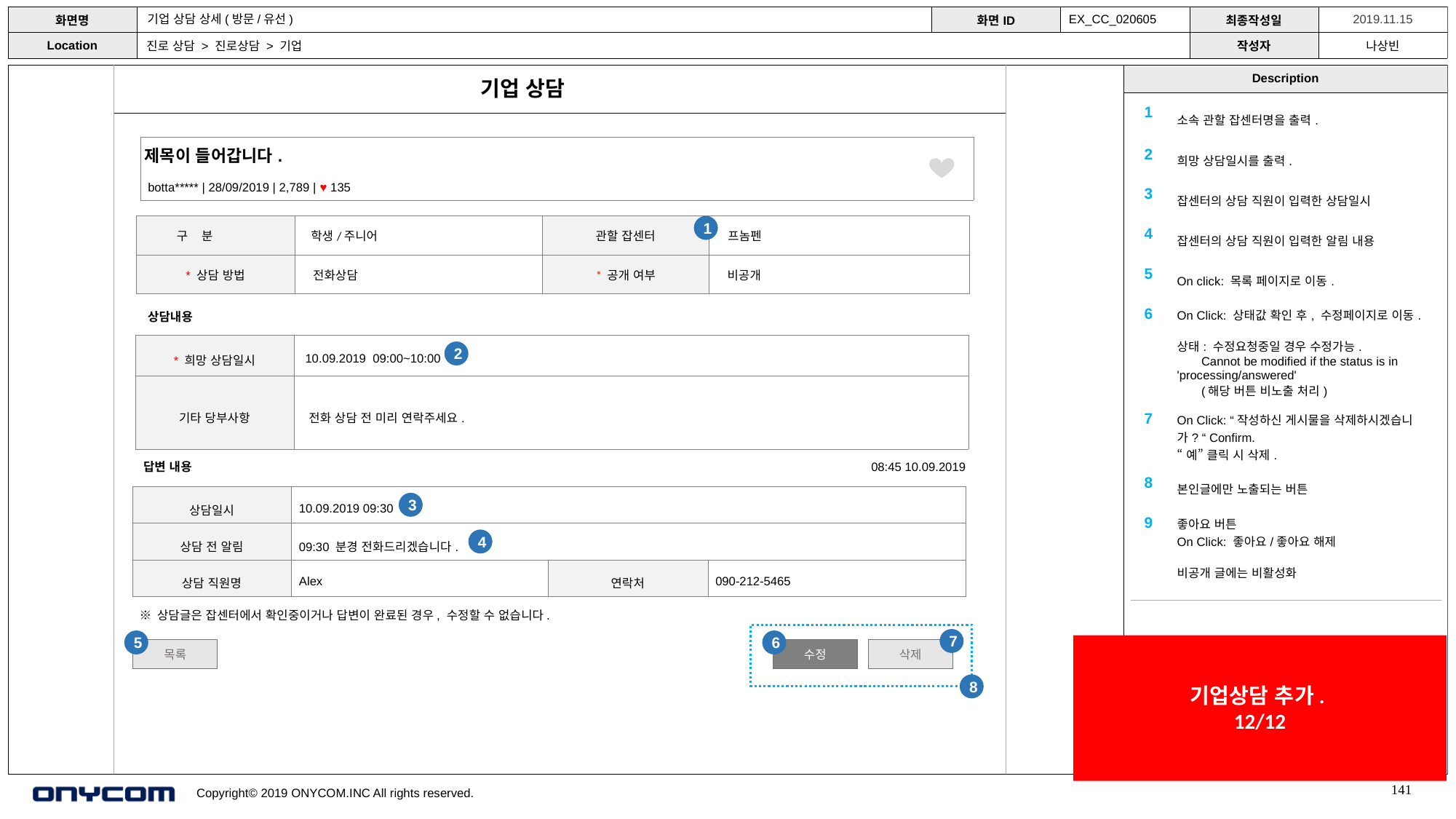

기업 상담 상세(방문/유선)
EX_CC_020605
진로 상담 > 진로상담 > 기업
기업 상담
| 1 | 소속 관할 잡센터명을 출력. |
| --- | --- |
| 2 | 희망 상담일시를 출력. |
| 3 | 잡센터의 상담 직원이 입력한 상담일시 |
| 4 | 잡센터의 상담 직원이 입력한 알림 내용 |
| 5 | On click: 목록 페이지로 이동. |
| 6 | On Click: 상태값 확인 후, 수정페이지로 이동. 상태: 수정요청중일 경우 수정가능. Cannot be modified if the status is in 'processing/answered' (해당 버튼 비노출 처리) |
| 7 | On Click: “작성하신 게시물을 삭제하시겠습니가? “ Confirm. “예” 클릭 시 삭제. |
| 8 | 본인글에만 노출되는 버튼 |
| 9 | 좋아요 버튼 On Click: 좋아요/좋아요 해제 비공개 글에는 비활성화 |
| 제목이 들어갑니다. botta\*\*\*\*\* | 28/09/2019 | 2,789 | ♥ 135 |
| --- |

| 구 분 | 학생/주니어 | 관할 잡센터 | 프놈펜 |
| --- | --- | --- | --- |
| \* 상담 방법 | 전화상담 | \* 공개 여부 | 비공개 |
1
상담내용
| \* 희망 상담일시 | 10.09.2019 09:00~10:00 |
| --- | --- |
| 기타 당부사항 | 전화 상담 전 미리 연락주세요. |
2
답변 내용
08:45 10.09.2019
| 상담일시 | 10.09.2019 09:30 |  |  |
| --- | --- | --- | --- |
| 상담 전 알림 | 09:30 분경 전화드리겠습니다. |  |  |
| 상담 직원명 | Alex | 연락처 | 090-212-5465 |
3
4
※ 상담글은 잡센터에서 확인중이거나 답변이 완료된 경우, 수정할 수 없습니다.

7
5
6
기업상담 추가.
12/12
목록
수정
삭제
8
141